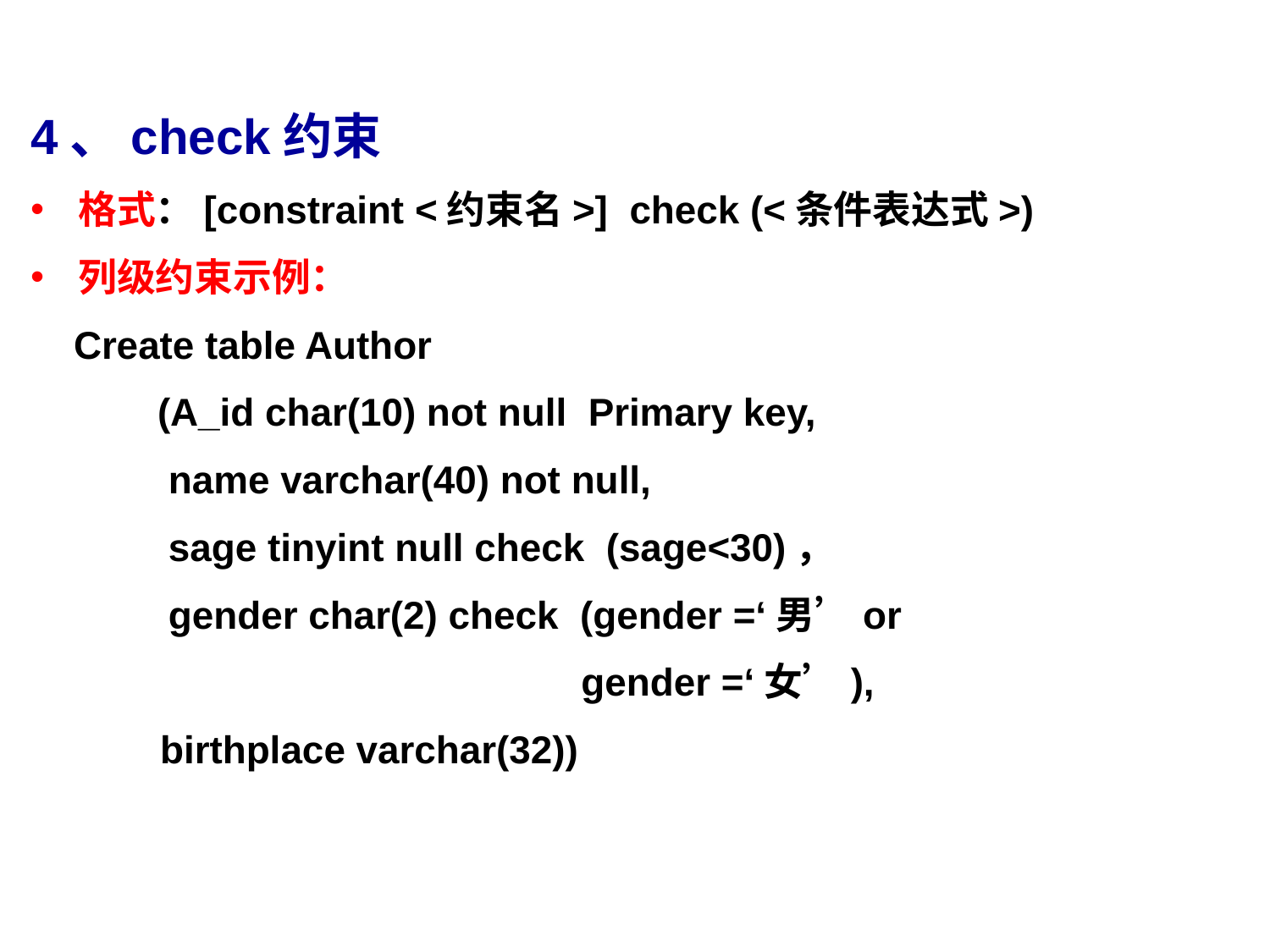

4、check约束
格式：[constraint <约束名>]  check (<条件表达式>)
列级约束示例：
    Create table Author
     	(A_id char(10) not null  Primary key,
	 name varchar(40) not null,
     	 sage tinyint null check  (sage<30)，
	 gender char(2) check  (gender =‘男’or
                                                   gender =‘女’),
            birthplace varchar(32))